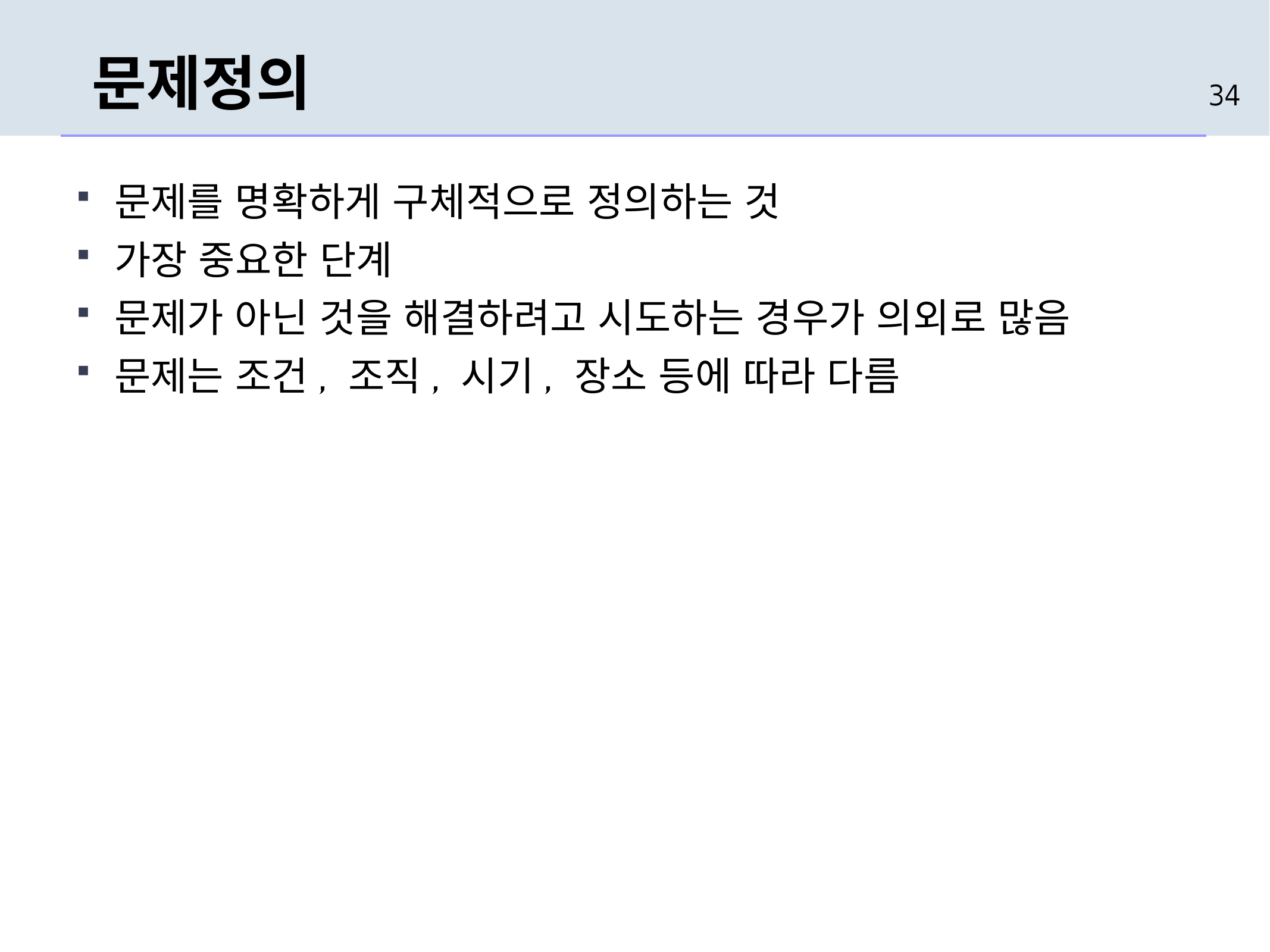

# 문제정의
34
문제를 명확하게 구체적으로 정의하는 것
가장 중요한 단계
문제가 아닌 것을 해결하려고 시도하는 경우가 의외로 많음
문제는 조건, 조직, 시기, 장소 등에 따라 다름